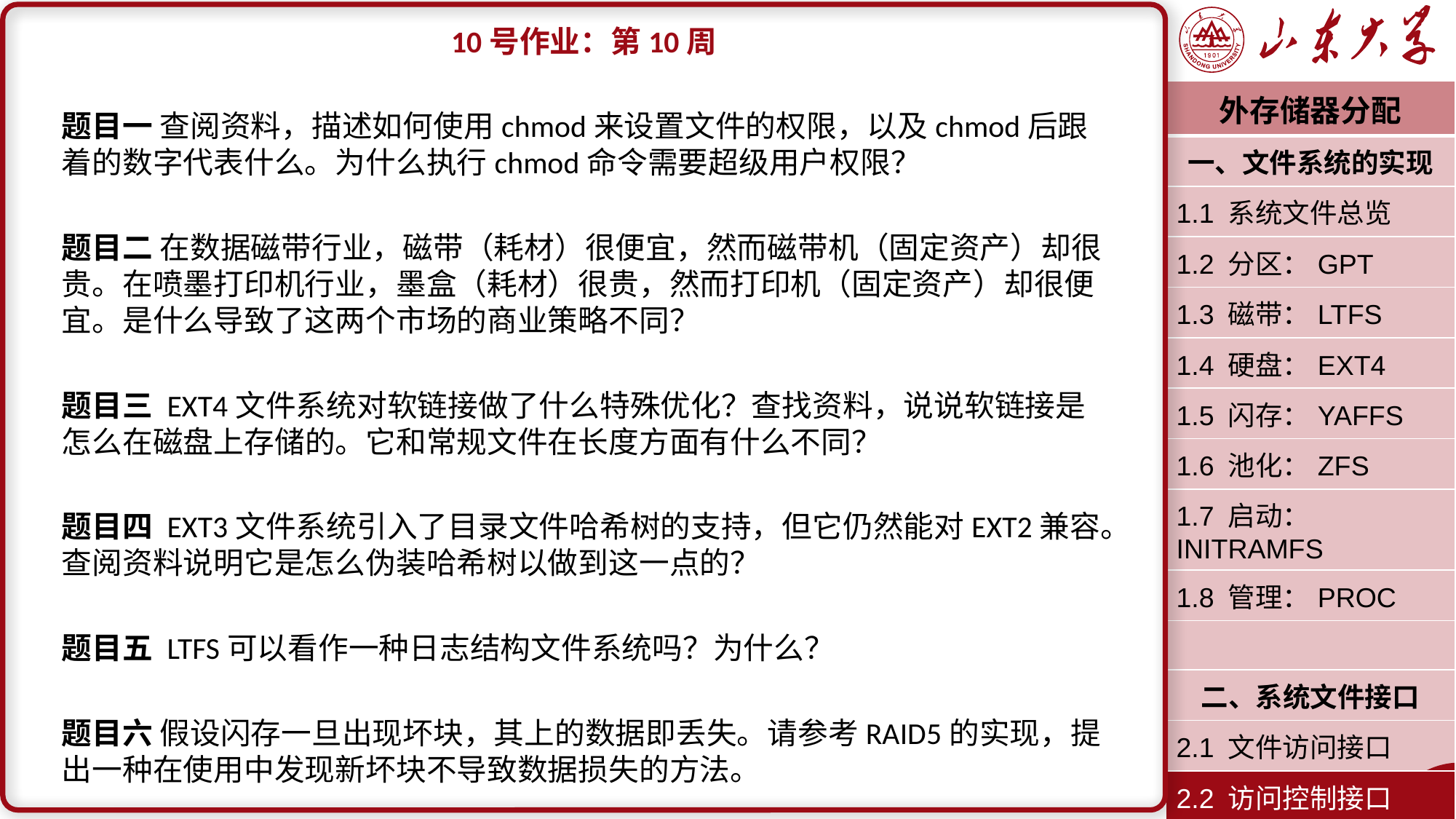

10号作业：第10周

题目一 查阅资料，描述如何使用chmod来设置文件的权限，以及chmod后跟着的数字代表什么。为什么执行chmod命令需要超级用户权限？

题目二 在数据磁带行业，磁带（耗材）很便宜，然而磁带机（固定资产）却很贵。在喷墨打印机行业，墨盒（耗材）很贵，然而打印机（固定资产）却很便宜。是什么导致了这两个市场的商业策略不同？

题目三 EXT4文件系统对软链接做了什么特殊优化？查找资料，说说软链接是怎么在磁盘上存储的。它和常规文件在长度方面有什么不同？

题目四 EXT3文件系统引入了目录文件哈希树的支持，但它仍然能对EXT2兼容。查阅资料说明它是怎么伪装哈希树以做到这一点的？

题目五 LTFS可以看作一种日志结构文件系统吗？为什么？

题目六 假设闪存一旦出现坏块，其上的数据即丢失。请参考RAID5的实现，提出一种在使用中发现新坏块不导致数据损失的方法。
| 外存储器分配 |
| --- |
| 一、文件系统的实现 |
| 1.1 系统文件总览 |
| 1.2 分区：GPT |
| 1.3 磁带：LTFS |
| 1.4 硬盘：EXT4 |
| 1.5 闪存：YAFFS |
| 1.6 池化：ZFS |
| 1.7 启动：INITRAMFS |
| 1.8 管理：PROC |
|  |
| 二、系统文件接口 |
| 2.1 文件访问接口 |
| 2.2 访问控制接口 |
| 潘润宇 2023.04 |